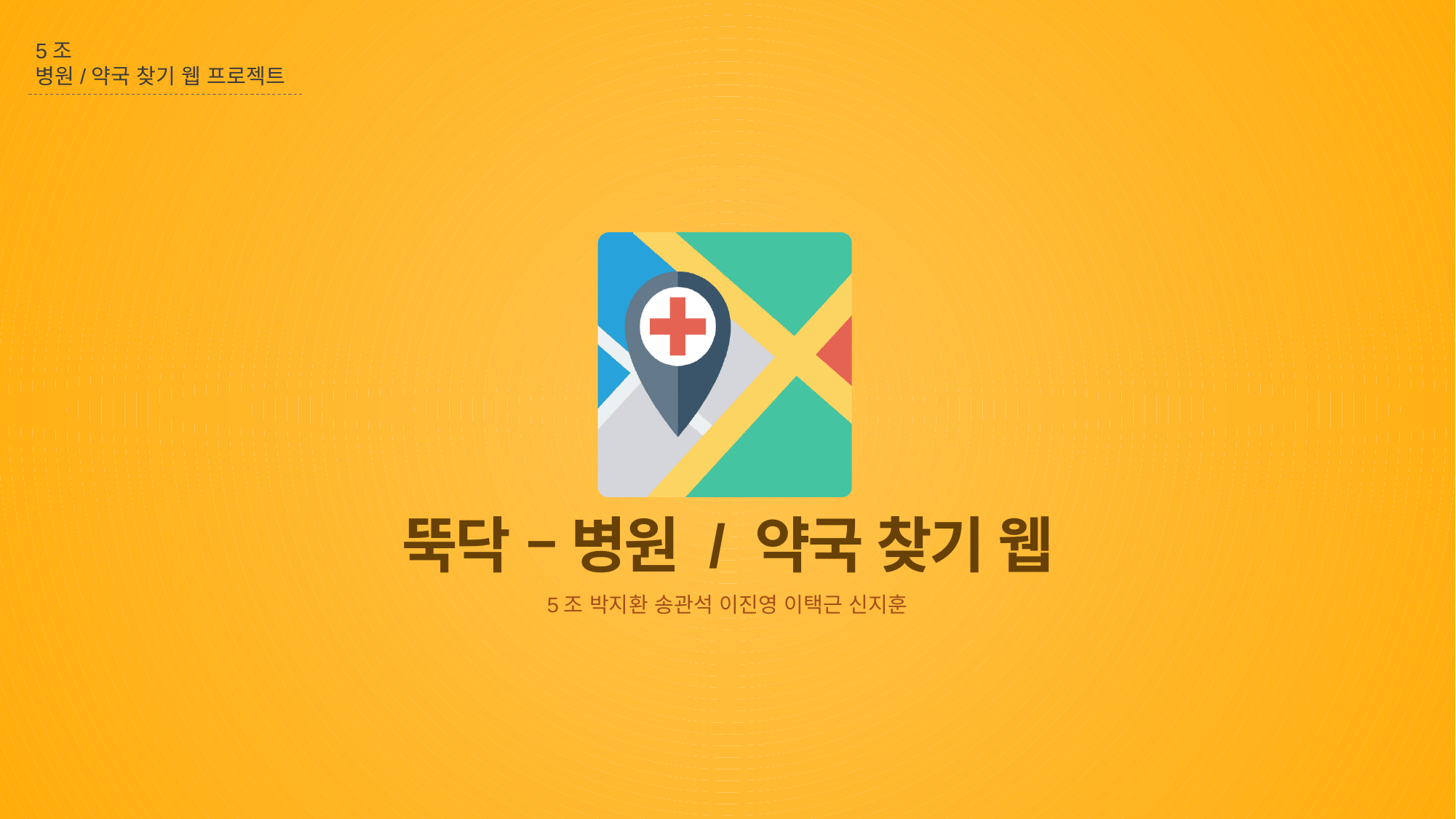

5조
병원/약국 찾기 웹 프로젝트

뚝닥 – 병원 / 약국 찾기 웹
5조 박지환 송관석 이진영 이택근 신지훈